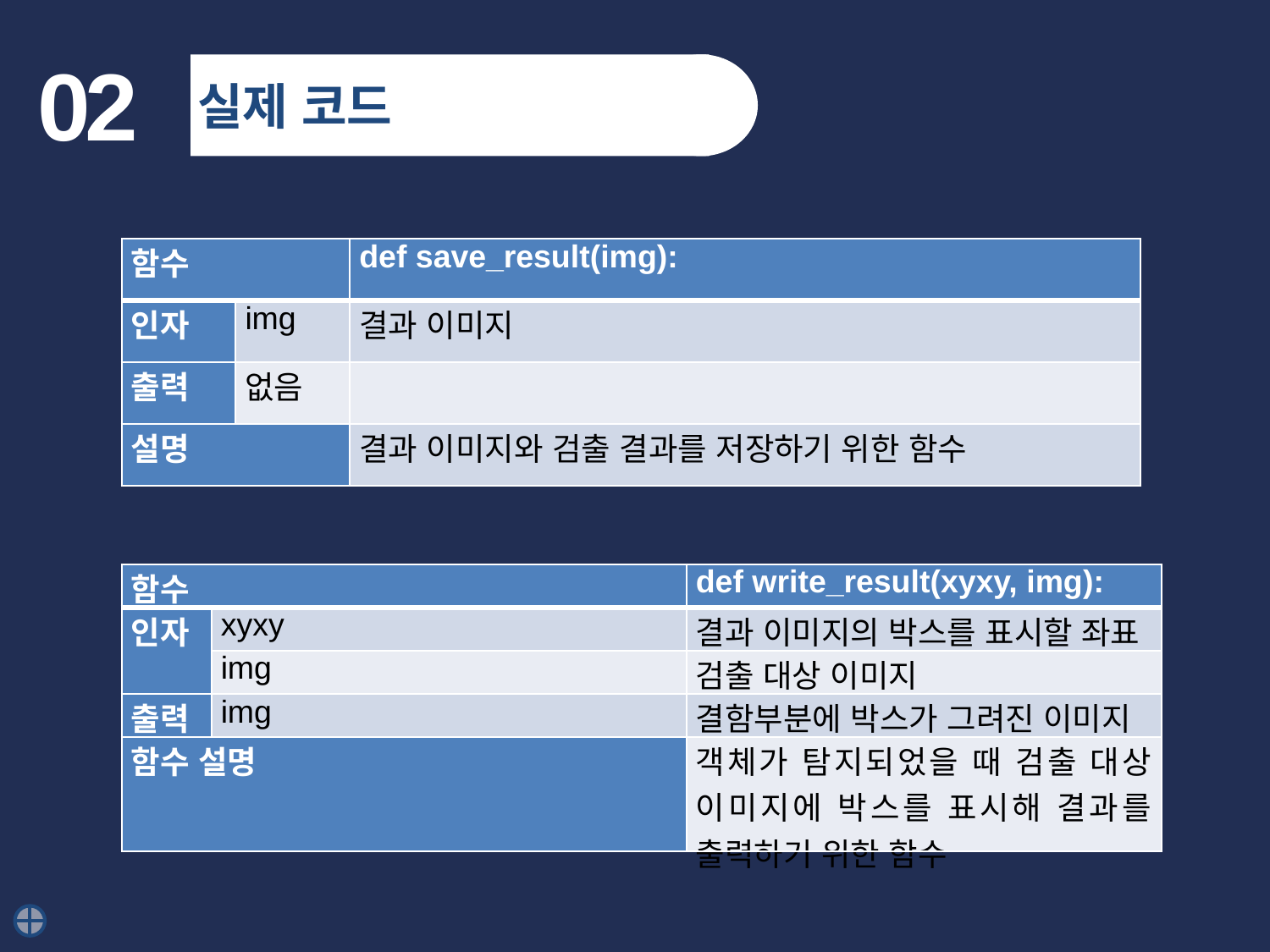

02

실제 코드
| 함수 |  | def save\_result(img): |
| --- | --- | --- |
| 인자 | img | 결과 이미지 |
| 출력 | 없음 |  |
| 설명 |  | 결과 이미지와 검출 결과를 저장하기 위한 함수 |
| 함수 |  | def write\_result(xyxy, img): |
| --- | --- | --- |
| 인자 | xyxy | 결과 이미지의 박스를 표시할 좌표 |
|  | img | 검출 대상 이미지 |
| 출력 | img | 결함부분에 박스가 그려진 이미지 |
| 함수 설명 |  | 객체가 탐지되었을 때 검출 대상 이미지에 박스를 표시해 결과를 출력하기 위한 함수 |